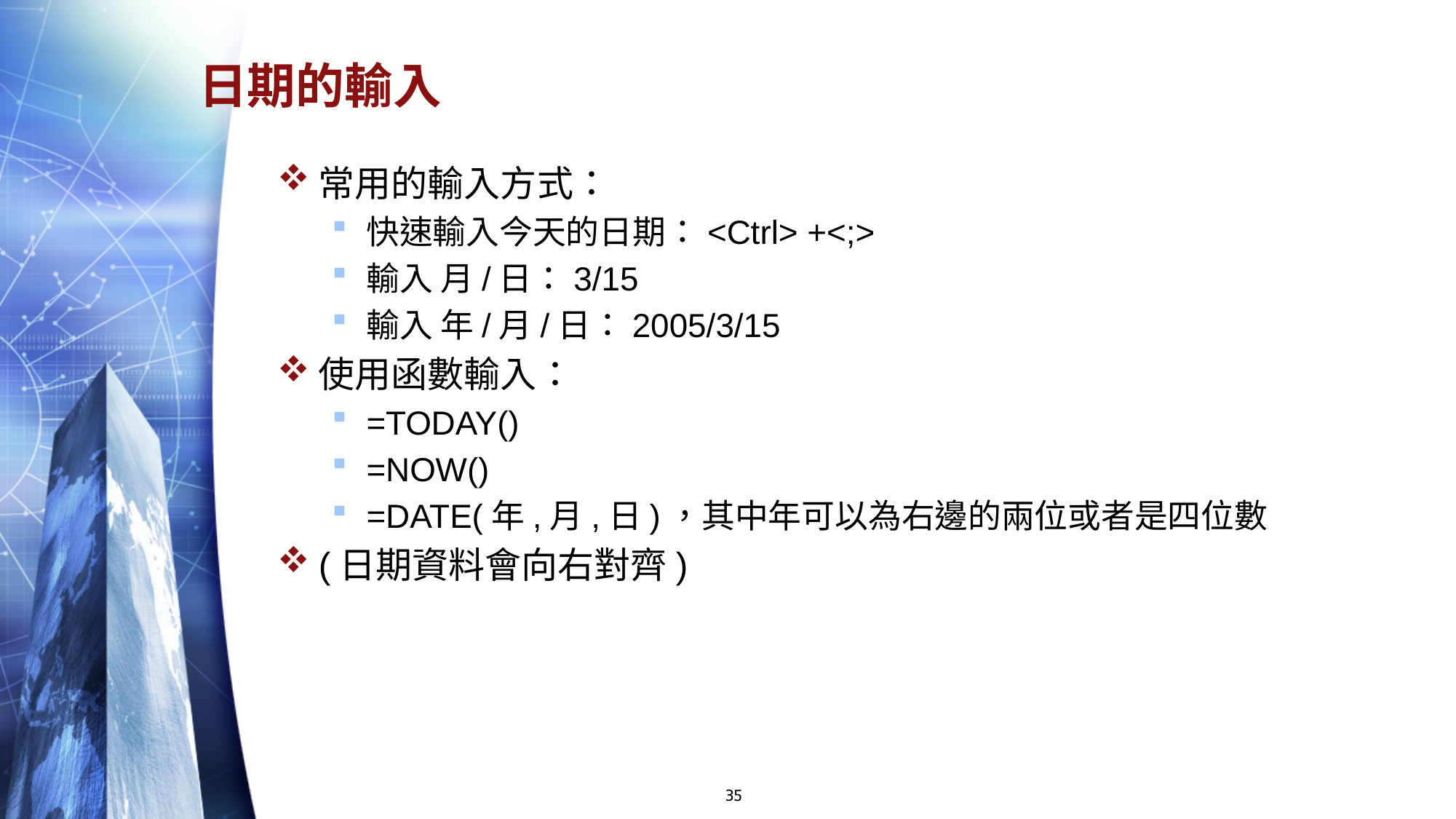

# 日期的輸入
常用的輸入方式：
快速輸入今天的日期：<Ctrl> +<;>
輸入 月/日：3/15
輸入 年/月/日：2005/3/15
使用函數輸入：
=TODAY()
=NOW()
=DATE(年,月,日)，其中年可以為右邊的兩位或者是四位數
(日期資料會向右對齊)
35